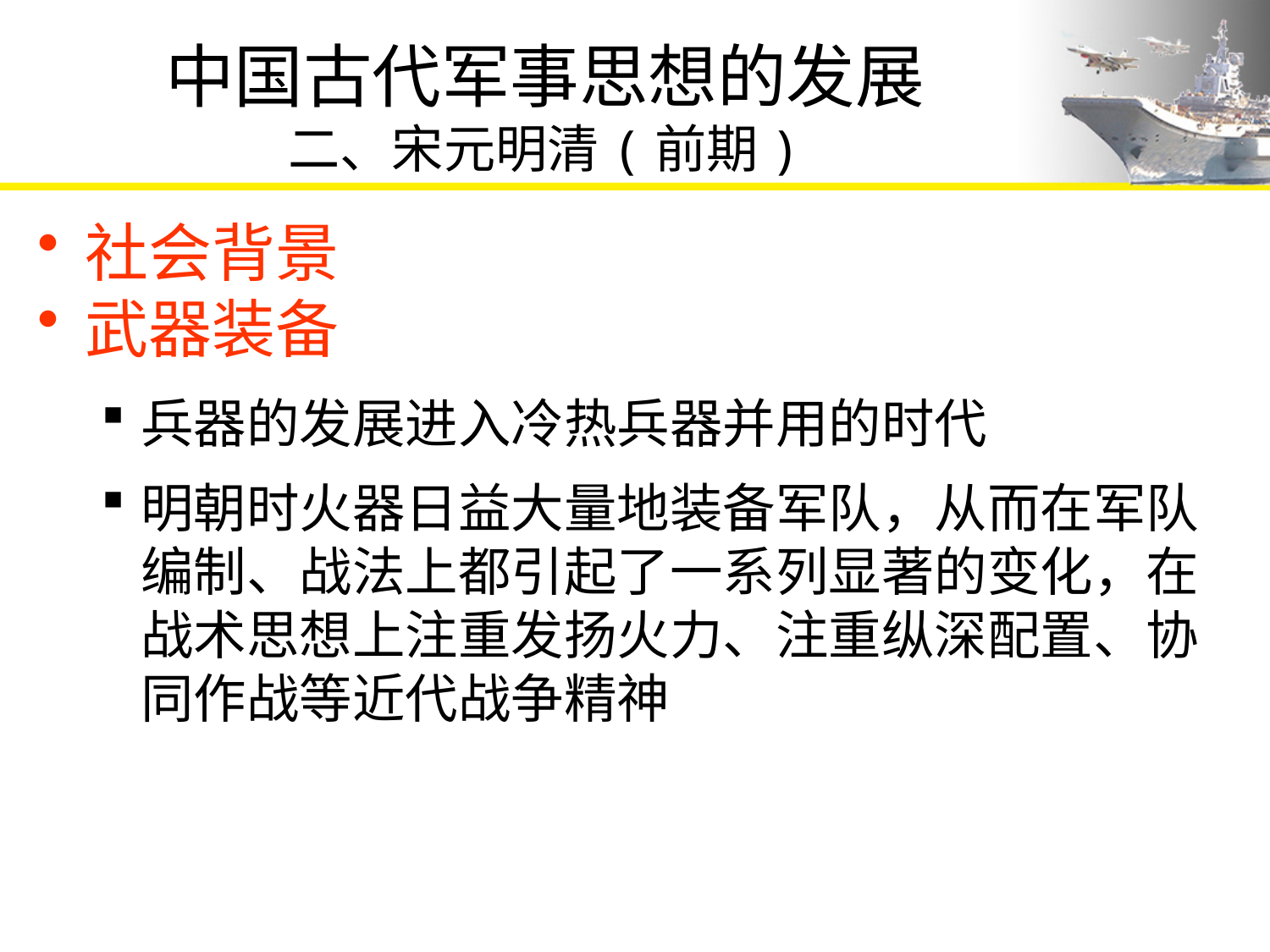

# 中国古代军事思想的发展 二、宋元明清(前期)
社会背景
武器装备
兵器的发展进入冷热兵器并用的时代
明朝时火器日益大量地装备军队，从而在军队编制、战法上都引起了一系列显著的变化，在战术思想上注重发扬火力、注重纵深配置、协同作战等近代战争精神